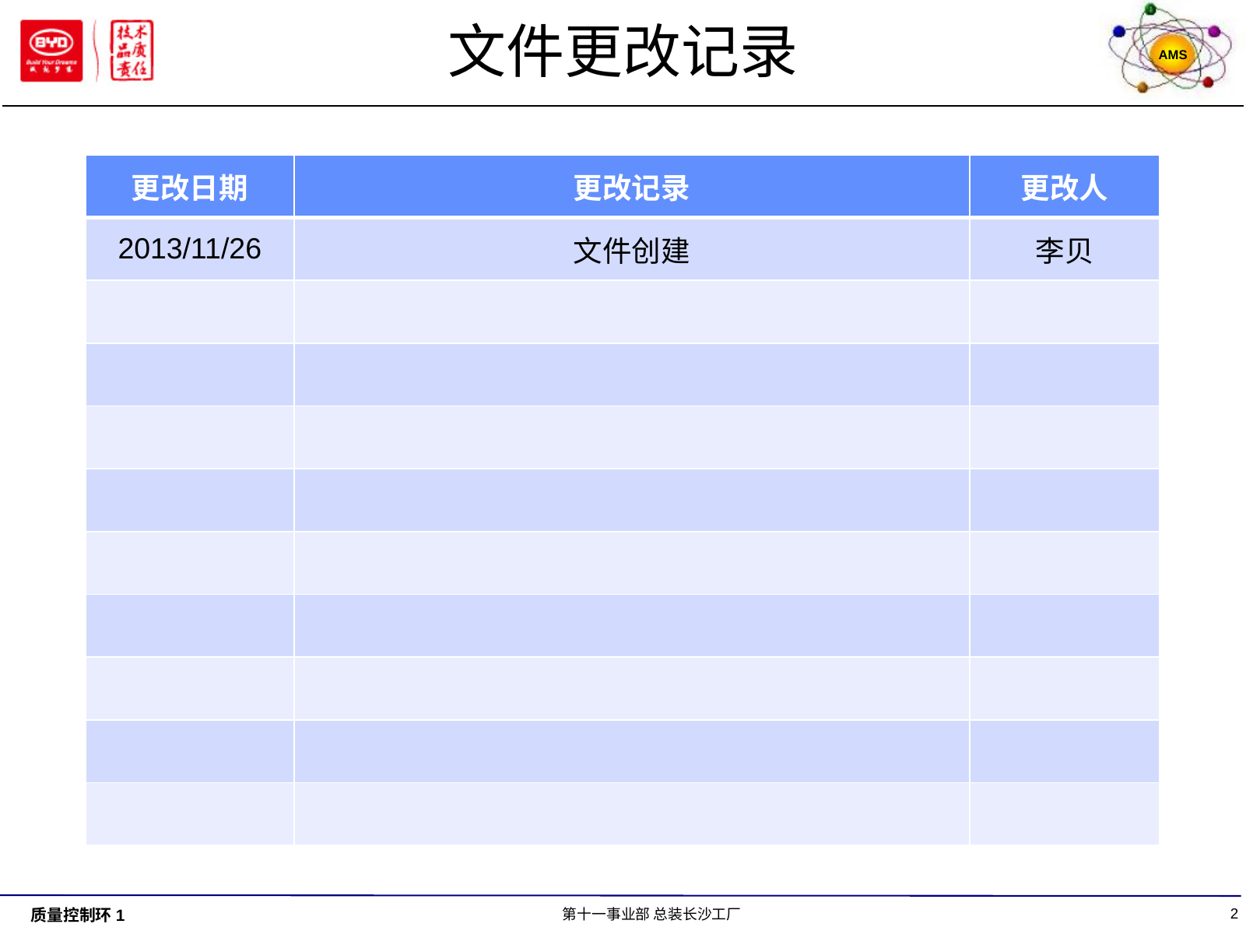

# 文件更改记录
| 更改日期 | 更改记录 | 更改人 |
| --- | --- | --- |
| 2013/11/26 | 文件创建 | 李贝 |
|  |  |  |
|  |  |  |
|  |  |  |
|  |  |  |
|  |  |  |
|  |  |  |
|  |  |  |
|  |  |  |
|  |  |  |